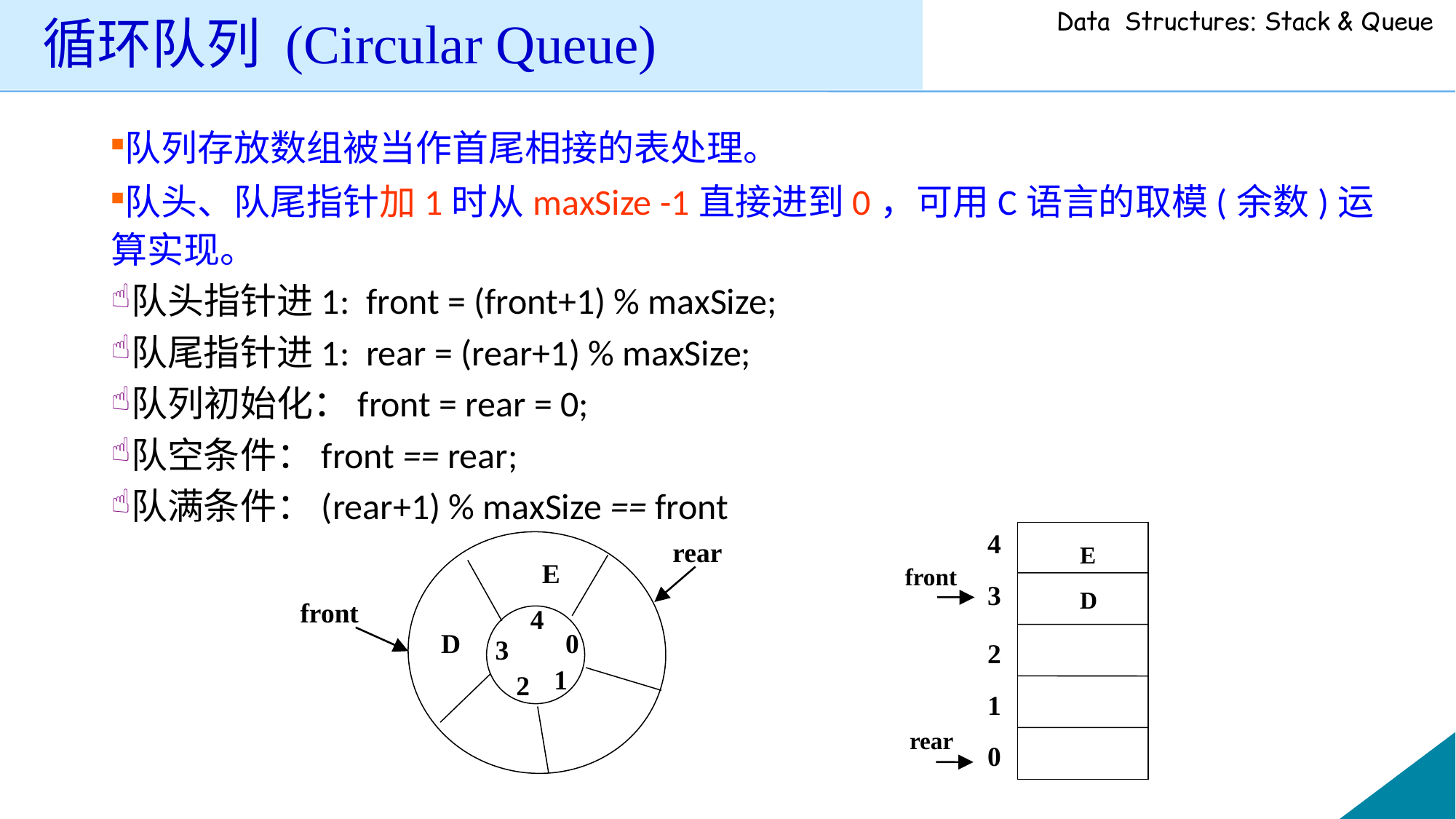

# 循环队列 (Circular Queue)
队列存放数组被当作首尾相接的表处理。
队头、队尾指针加1时从maxSize -1直接进到0，可用C语言的取模(余数)运算实现。
队头指针进1:  front = (front+1) % maxSize;
队尾指针进1:  rear = (rear+1) % maxSize;
队列初始化：front = rear = 0;
队空条件：front == rear;
队满条件：(rear+1) % maxSize == front
4

E
  front
3

D

2

1
rear

0

rear

E

front

D
0

4
3
1
2